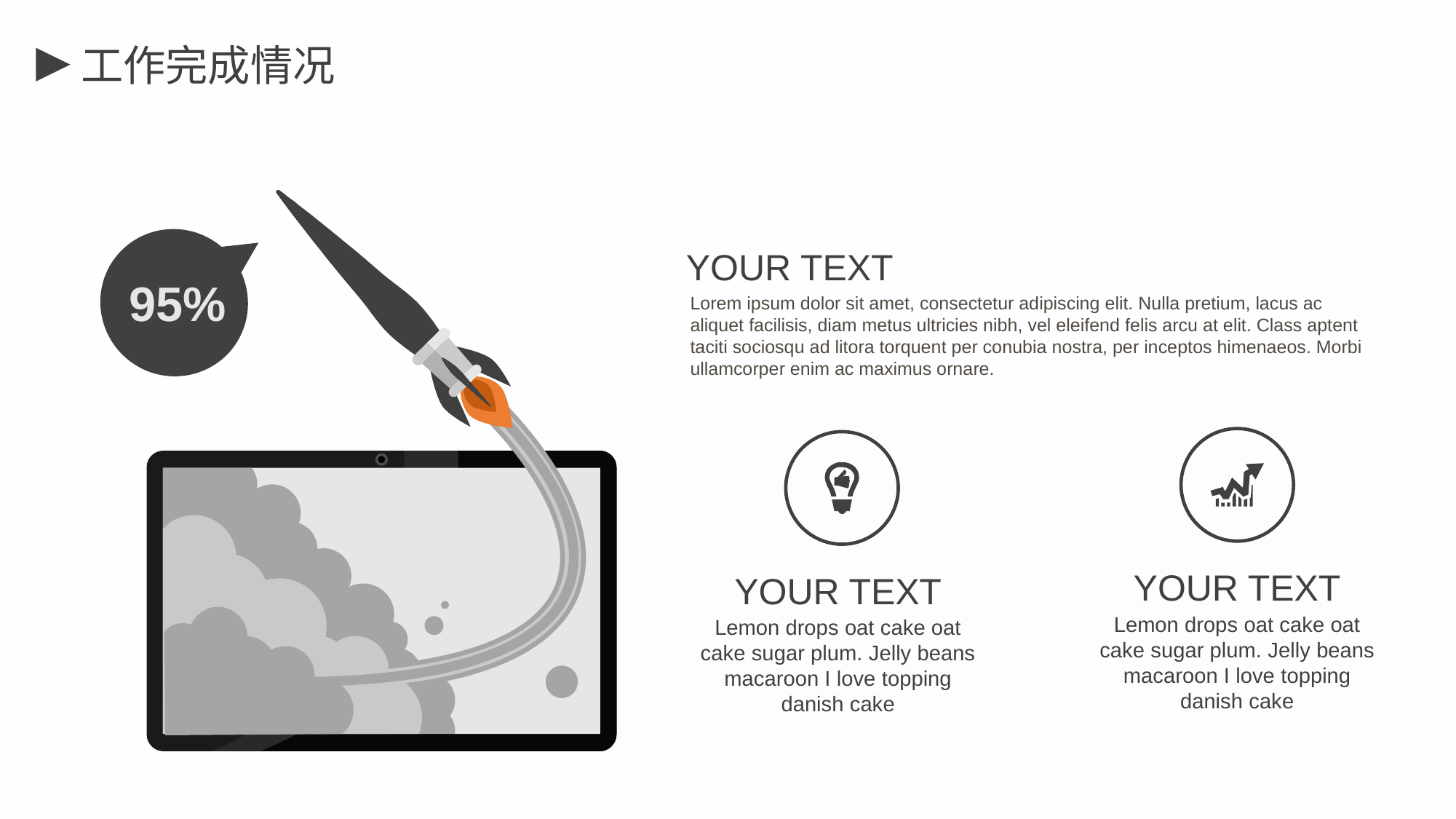

工作完成情况

95%
YOUR TEXT
Lorem ipsum dolor sit amet, consectetur adipiscing elit. Nulla pretium, lacus ac aliquet facilisis, diam metus ultricies nibh, vel eleifend felis arcu at elit. Class aptent taciti sociosqu ad litora torquent per conubia nostra, per inceptos himenaeos. Morbi ullamcorper enim ac maximus ornare.

 YOUR TEXT
 YOUR TEXT
Lemon drops oat cake oat cake sugar plum. Jelly beans macaroon I love topping danish cake
Lemon drops oat cake oat cake sugar plum. Jelly beans macaroon I love topping danish cake